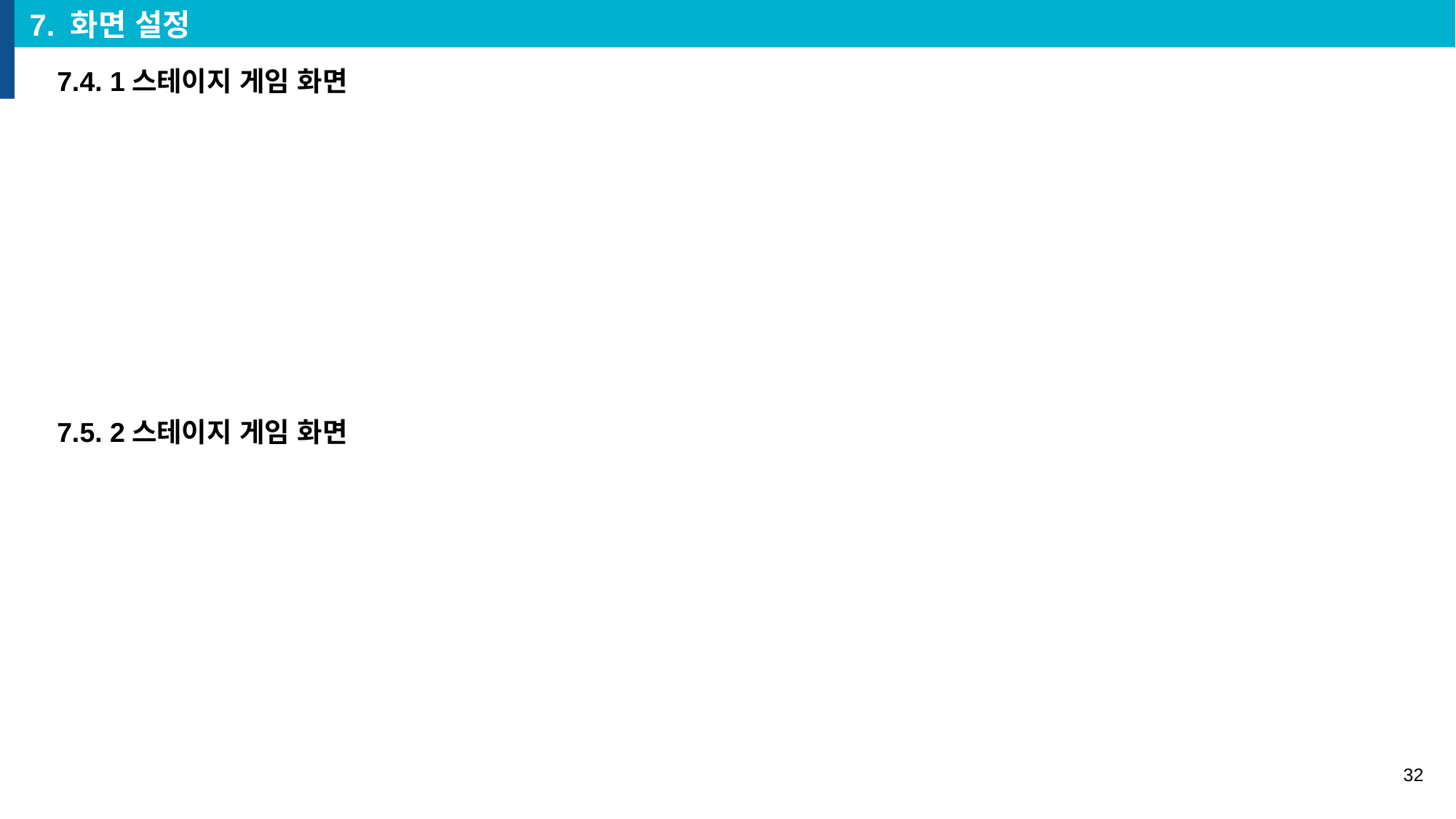

7. 화면 설정
7.4. 1스테이지 게임 화면
7.5. 2스테이지 게임 화면
32